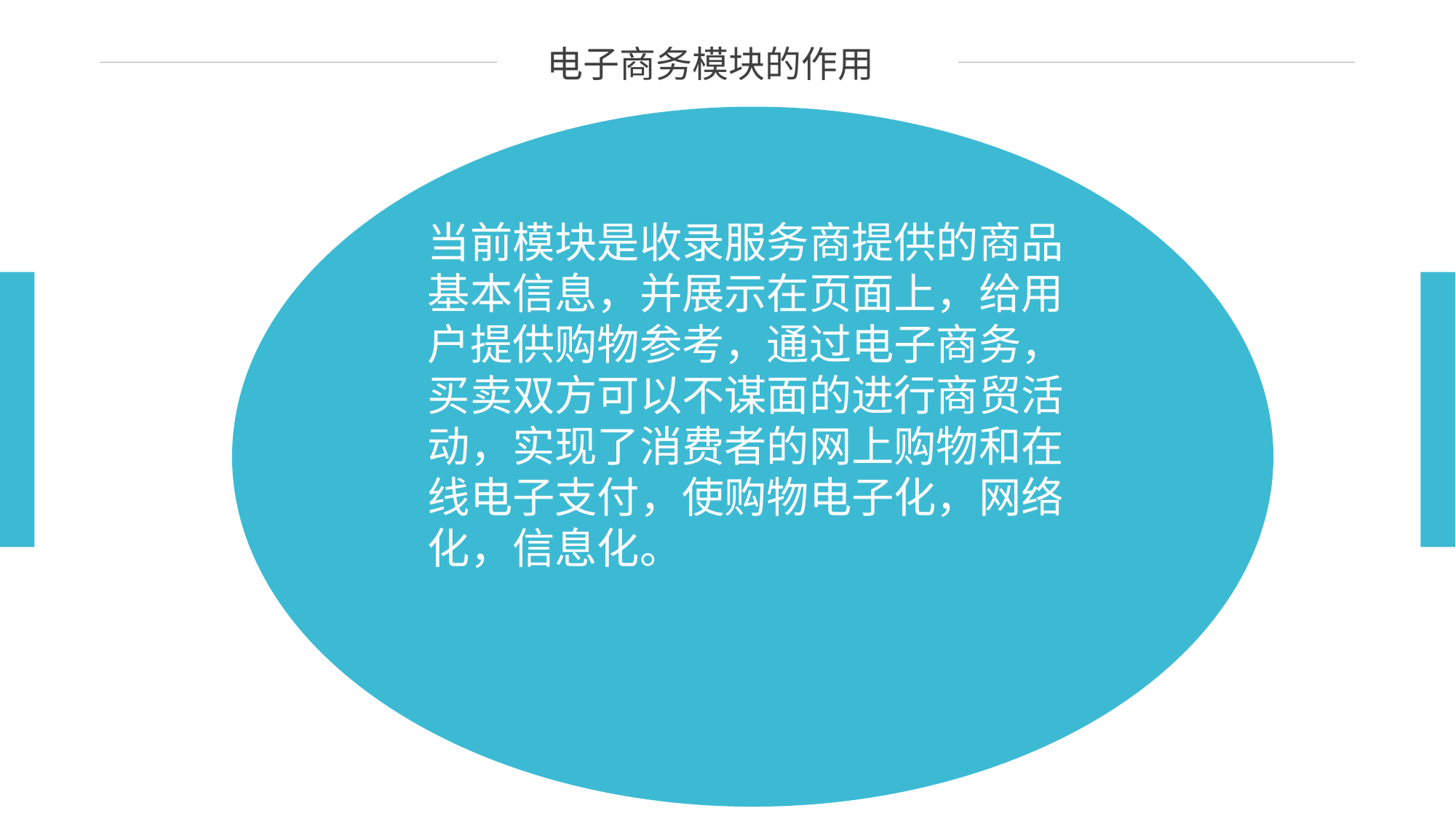

电子商务模块的作用

当前模块是收录服务商提供的商品基本信息，并展示在页面上，给用户提供购物参考，通过电子商务，买卖双方可以不谋面的进行商贸活动，实现了消费者的网上购物和在线电子支付，使购物电子化，网络化，信息化。